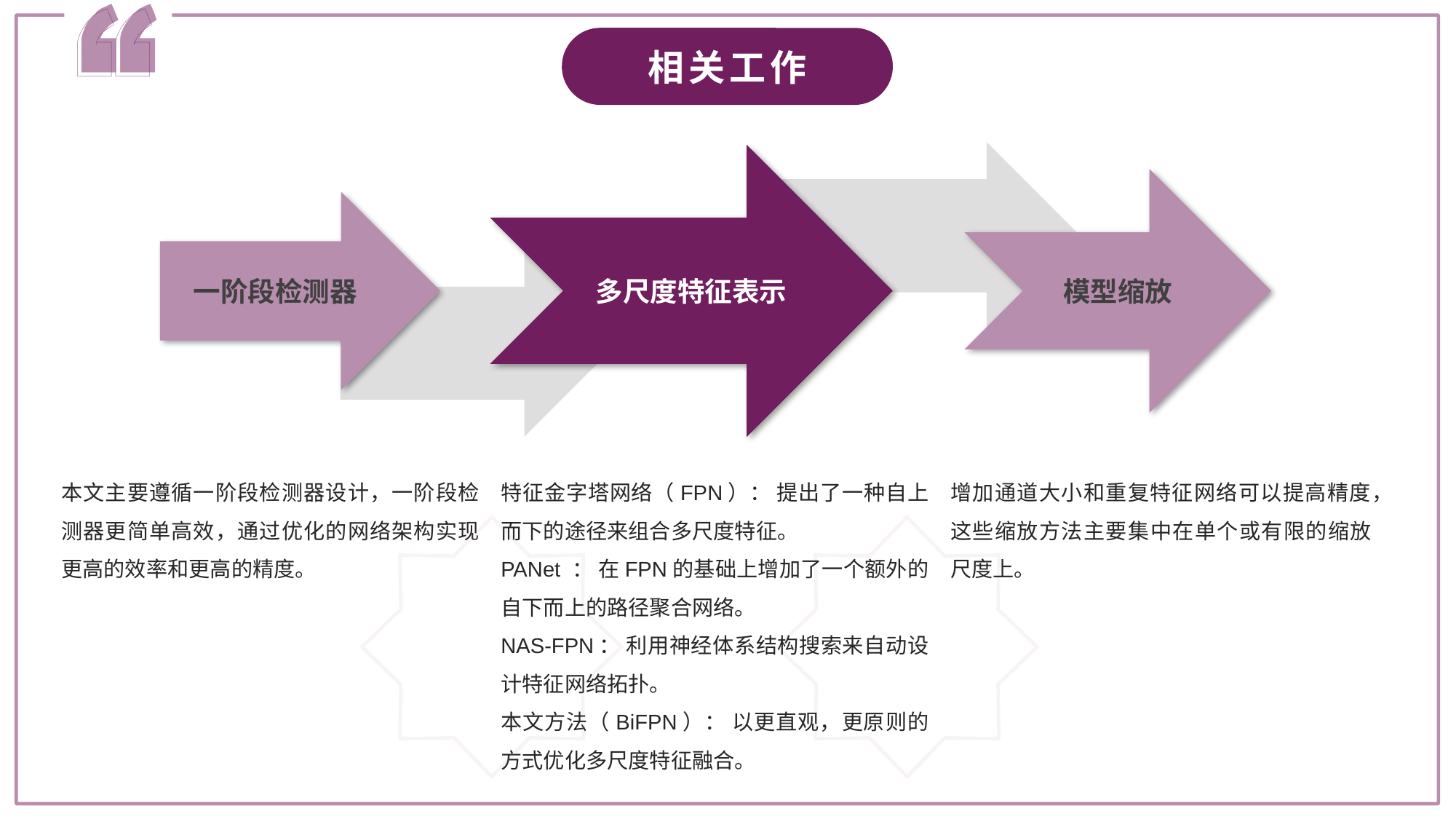

相关工作

多尺度特征表示
模型缩放
一阶段检测器

本文主要遵循一阶段检测器设计，一阶段检测器更简单高效，通过优化的网络架构实现更高的效率和更高的精度。
特征金字塔网络（FPN）： 提出了一种自上而下的途径来组合多尺度特征。
PANet ： 在FPN的基础上增加了一个额外的自下而上的路径聚合网络。
NAS-FPN： 利用神经体系结构搜索来自动设计特征网络拓扑。
本文方法（BiFPN）： 以更直观，更原则的方式优化多尺度特征融合。
增加通道大小和重复特征网络可以提高精度，这些缩放方法主要集中在单个或有限的缩放尺度上。